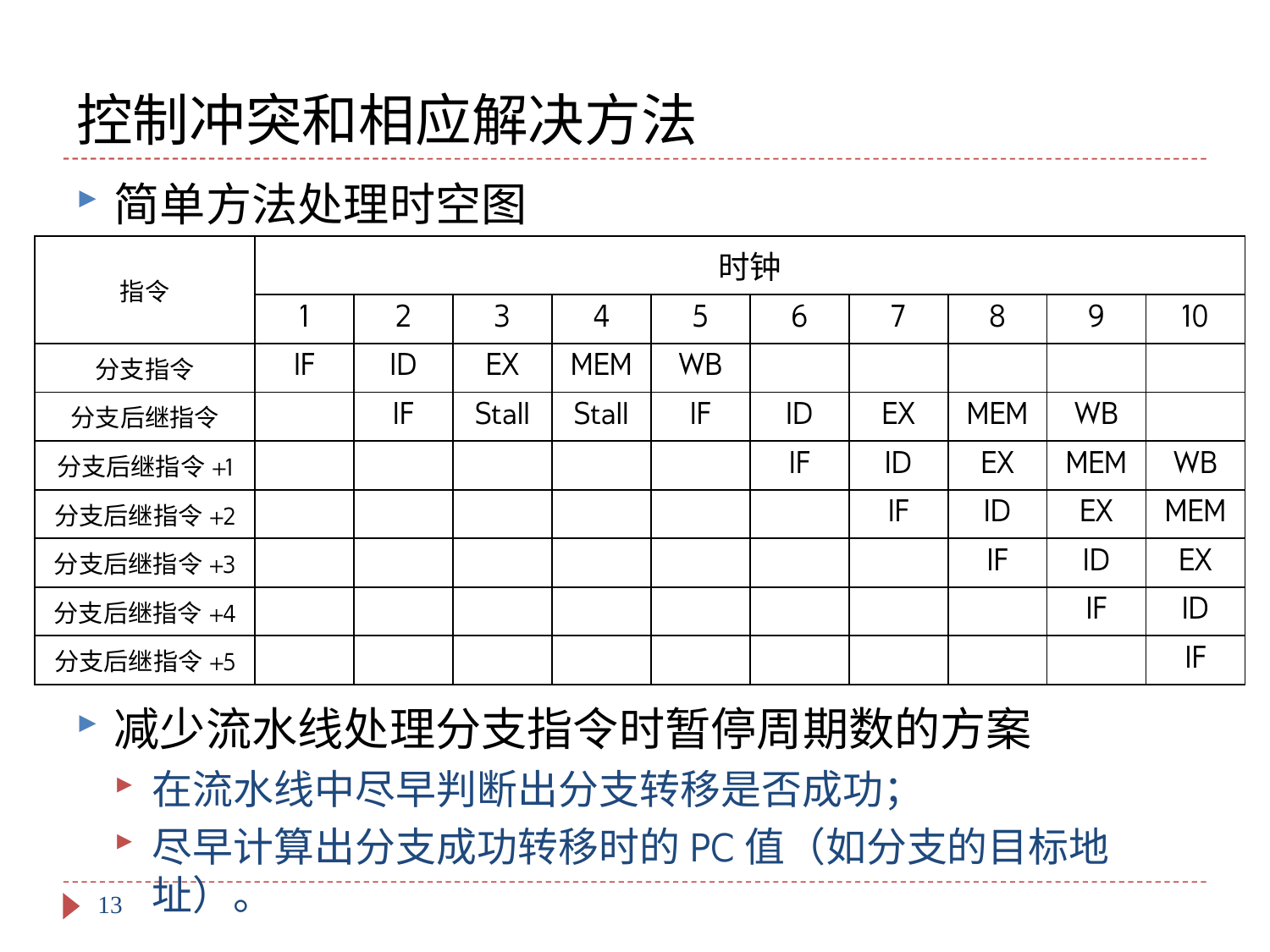

# 控制冲突和相应解决方法
简单方法处理时空图

减少流水线处理分支指令时暂停周期数的方案
在流水线中尽早判断出分支转移是否成功；
尽早计算出分支成功转移时的PC值（如分支的目标地址）。

| 指令 | 时钟 |  |  |  |  |  |  |  |  |  |
| --- | --- | --- | --- | --- | --- | --- | --- | --- | --- | --- |
|  | 1 | 2 | 3 | 4 | 5 | 6 | 7 | 8 | 9 | 10 |
| 分支指令 | IF | ID | EX | MEM | WB |  |  |  |  |  |
| 分支后继指令 |  | IF | Stall | Stall | IF | ID | EX | MEM | WB |  |
| 分支后继指令+1 |  |  |  |  |  | IF | ID | EX | MEM | WB |
| 分支后继指令+2 |  |  |  |  |  |  | IF | ID | EX | MEM |
| 分支后继指令+3 |  |  |  |  |  |  |  | IF | ID | EX |
| 分支后继指令+4 |  |  |  |  |  |  |  |  | IF | ID |
| 分支后继指令+5 |  |  |  |  |  |  |  |  |  | IF |
13